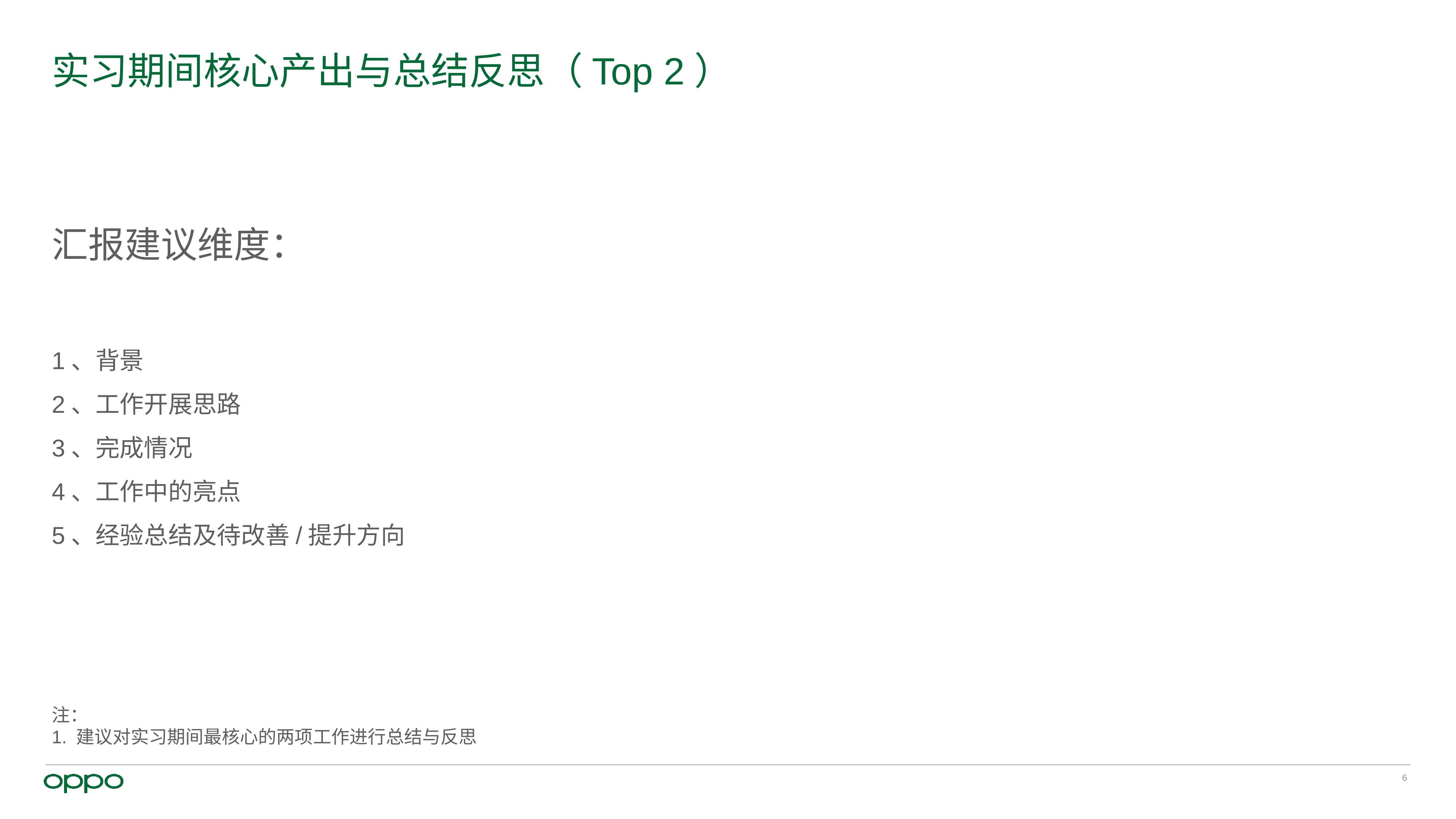

# 实习期间核心产出与总结反思（Top 2）
汇报建议维度：

1、背景
2、工作开展思路
3、完成情况
4、工作中的亮点
5、经验总结及待改善/提升方向
注：
1. 建议对实习期间最核心的两项工作进行总结与反思